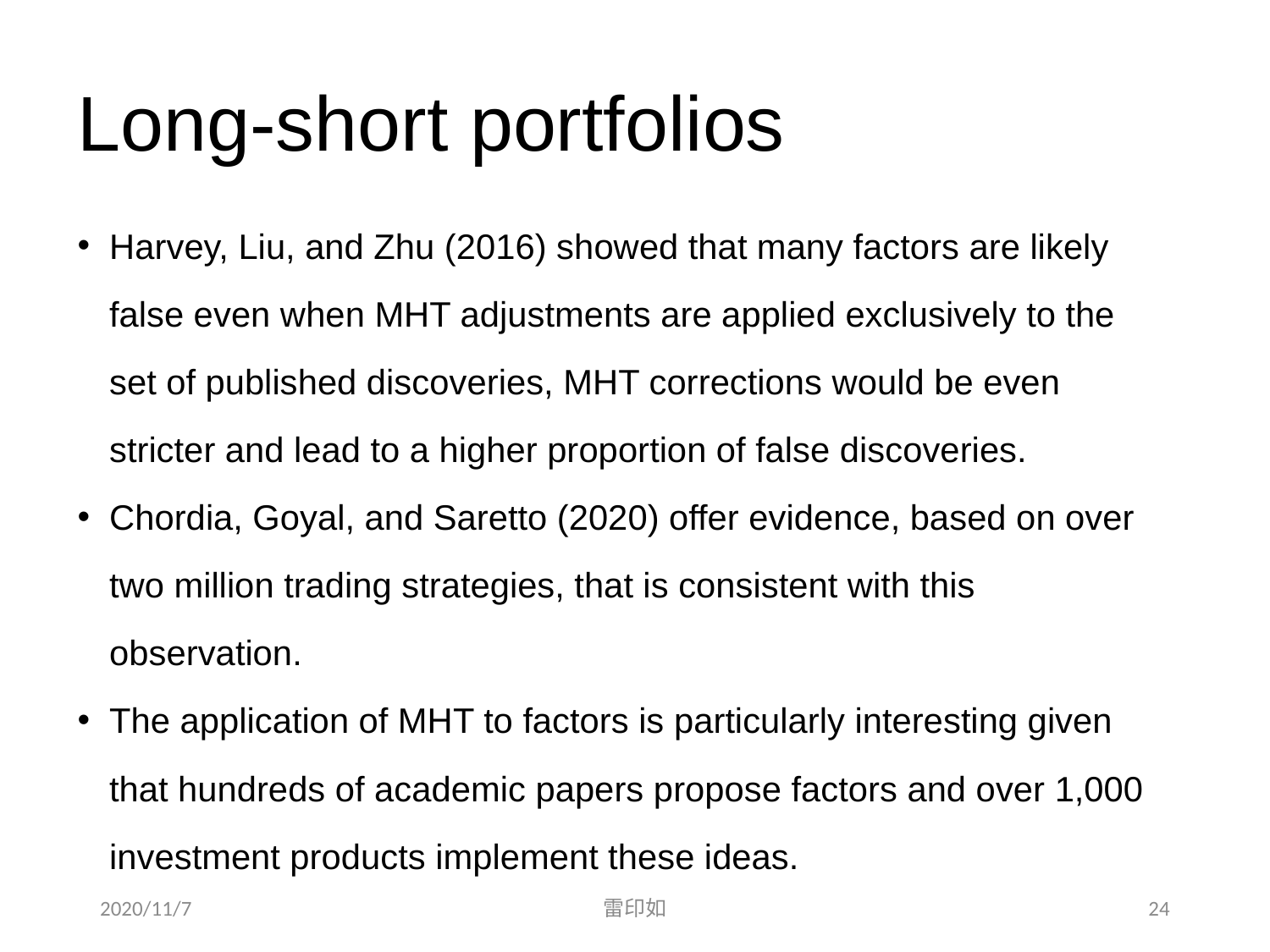

# Long-short portfolios
Harvey, Liu, and Zhu (2016) showed that many factors are likely false even when MHT adjustments are applied exclusively to the set of published discoveries, MHT corrections would be even stricter and lead to a higher proportion of false discoveries.
Chordia, Goyal, and Saretto (2020) offer evidence, based on over two million trading strategies, that is consistent with this observation.
The application of MHT to factors is particularly interesting given that hundreds of academic papers propose factors and over 1,000 investment products implement these ideas.
2020/11/7
雷印如
24